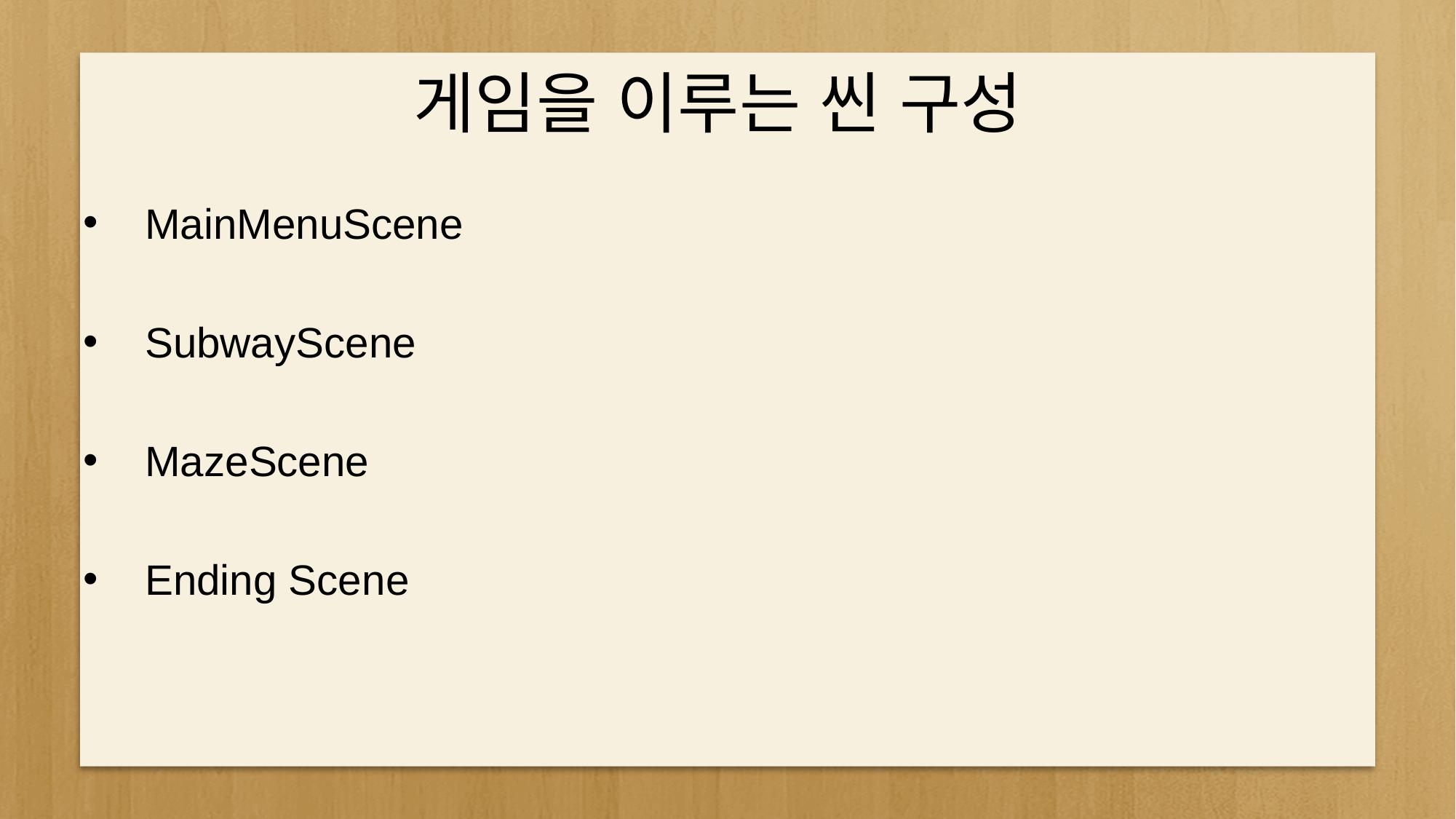

# 게임을 이루는 씬 구성
MainMenuScene

SubwayScene

MazeScene

Ending Scene